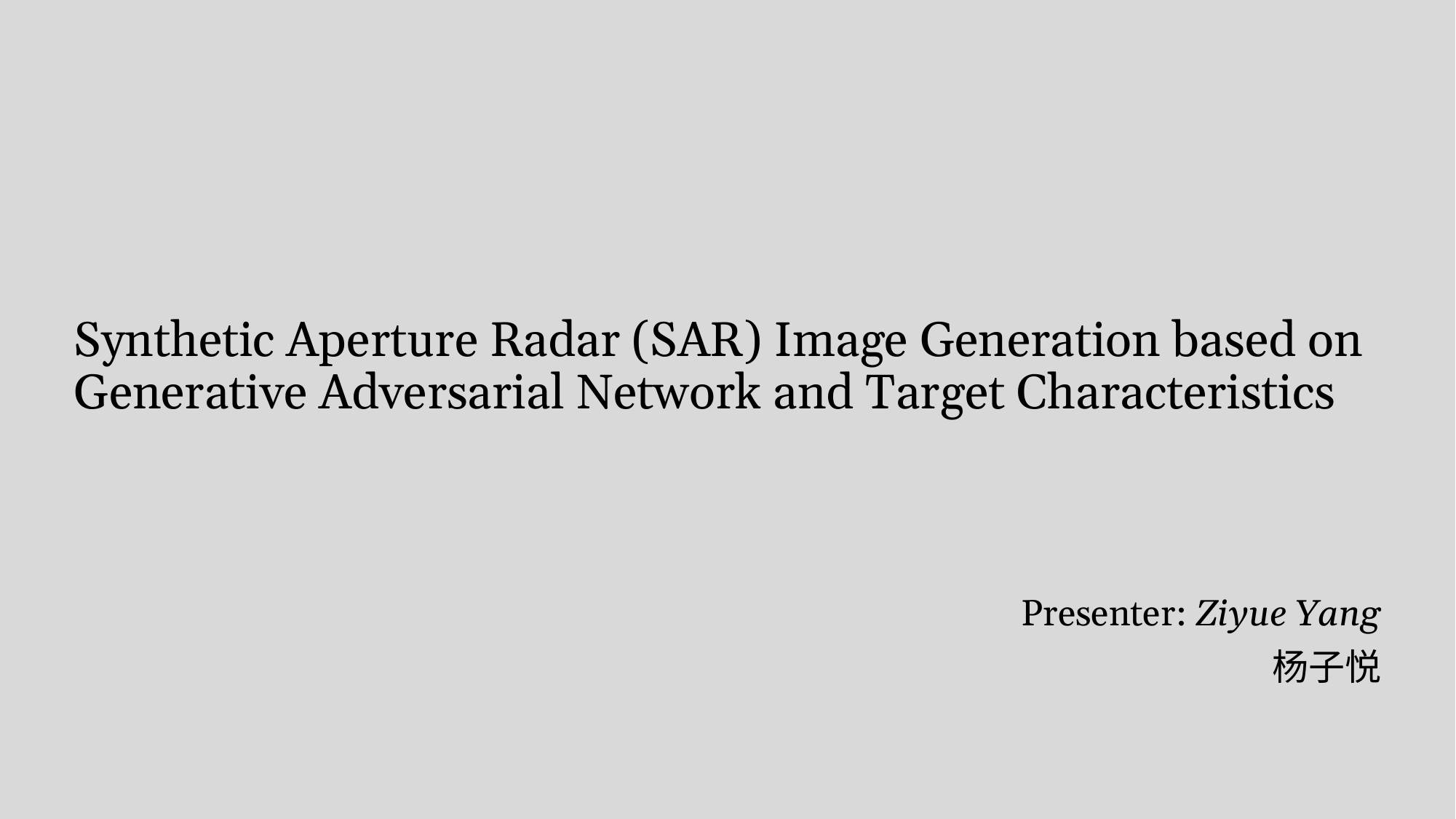

# Synthetic Aperture Radar (SAR) Image Generation based on Generative Adversarial Network and Target Characteristics
Presenter: Ziyue Yang
杨子悦